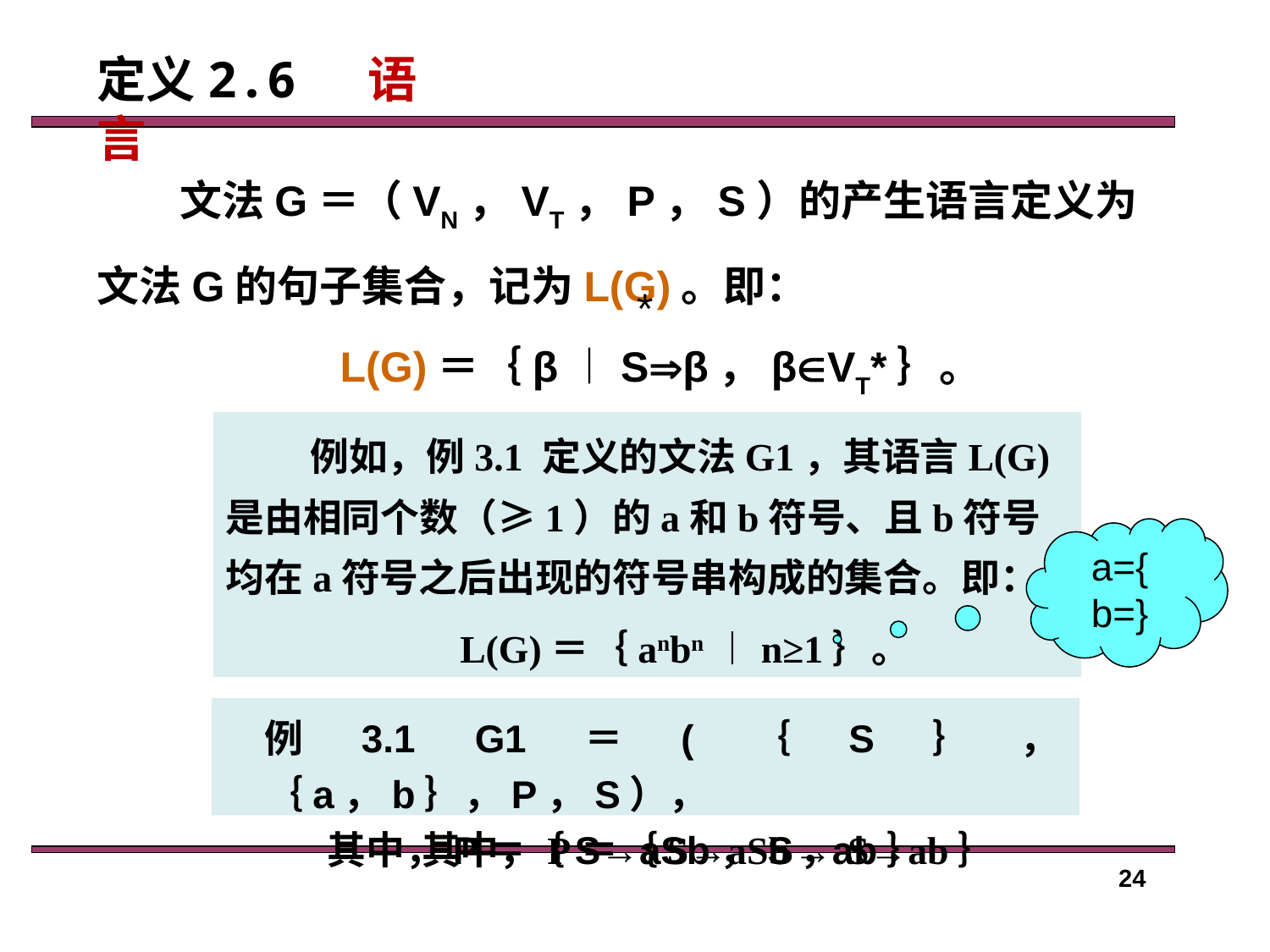

定义2.6  语 言
文法G＝（VN，VT，P，S）的产生语言定义为文法G的句子集合，记为L(G)。即：
L(G)＝｛β︱S⇒β，β∈VT*｝。
*
例如，例3.1 定义的文法G1，其语言L(G)是由相同个数（≥1）的a和b符号、且b符号均在a符号之后出现的符号串构成的集合。即：
L(G)＝｛anbn︱n≥1｝。
a={
b=}

例3.1 G1＝(｛S｝，｛a，b｝，P，S），
                   其中，P＝｛S→aSb，S→ab｝

例3.1 G1＝(｛S｝，｛a，b｝，P，S），
      其中，P＝｛S→aSb，S→ab｝

24